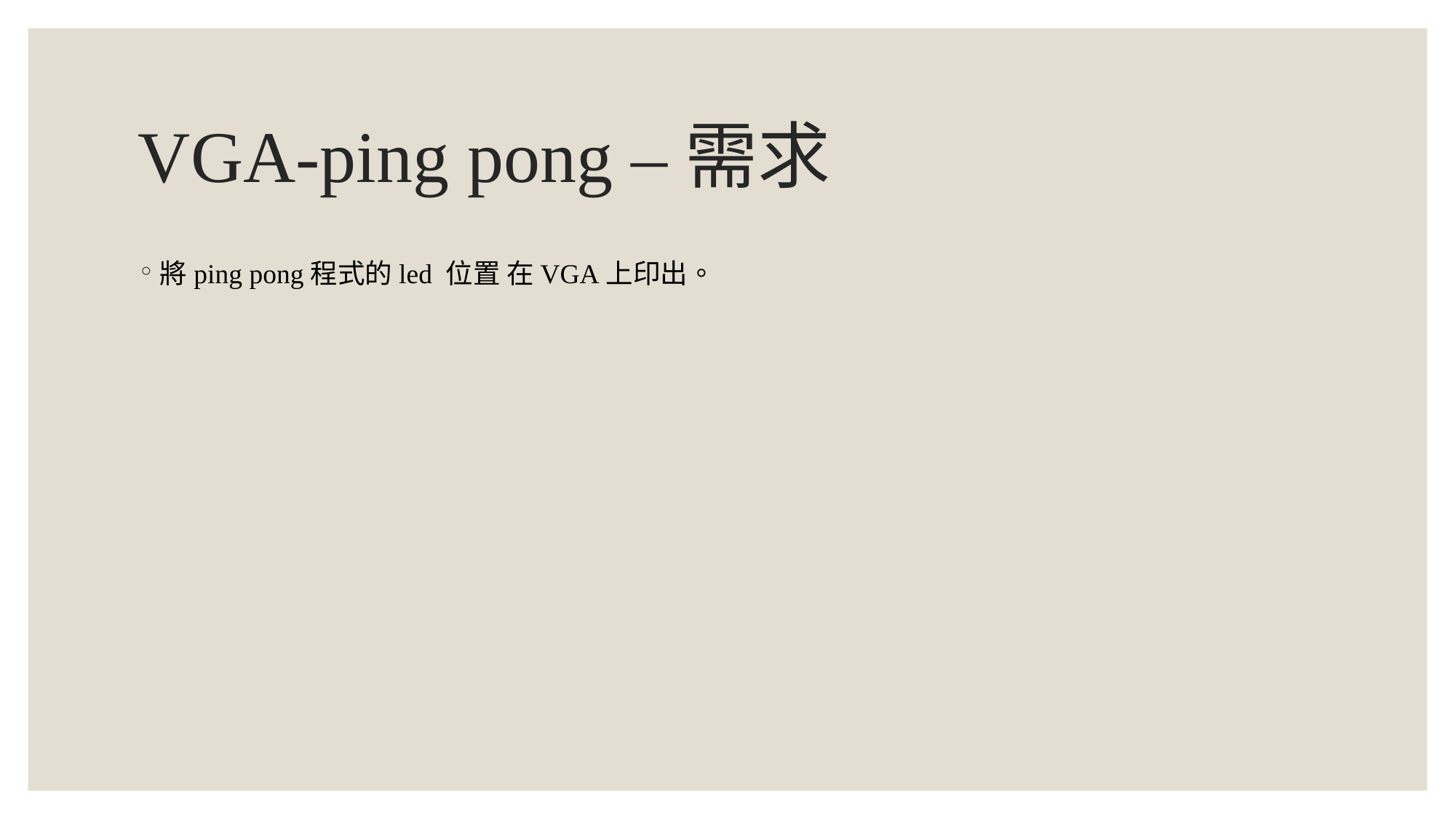

# VGA-ping pong –需求
將ping pong程式的led 位置 在VGA上印出。